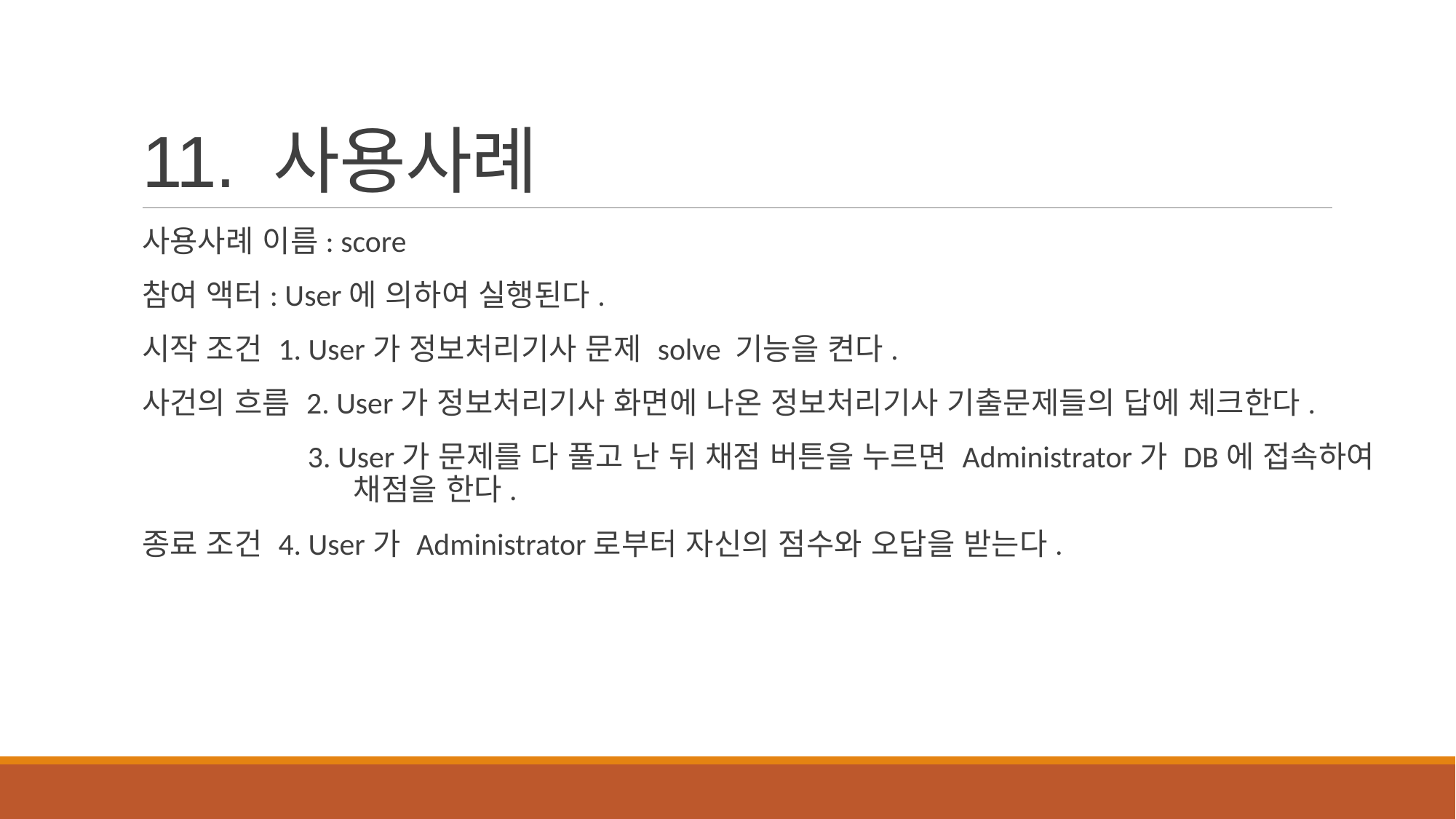

# 11. 사용사례
사용사례 이름: score
참여 액터: User에 의하여 실행된다.
시작 조건 1. User가 정보처리기사 문제 solve 기능을 켠다.
사건의 흐름 2. User가 정보처리기사 화면에 나온 정보처리기사 기출문제들의 답에 체크한다.
                        3. User가 문제를 다 풀고 난 뒤 채점 버튼을 누르면 Administrator가 DB에 접속하여 	            채점을 한다.
종료 조건 4. User가 Administrator로부터 자신의 점수와 오답을 받는다.